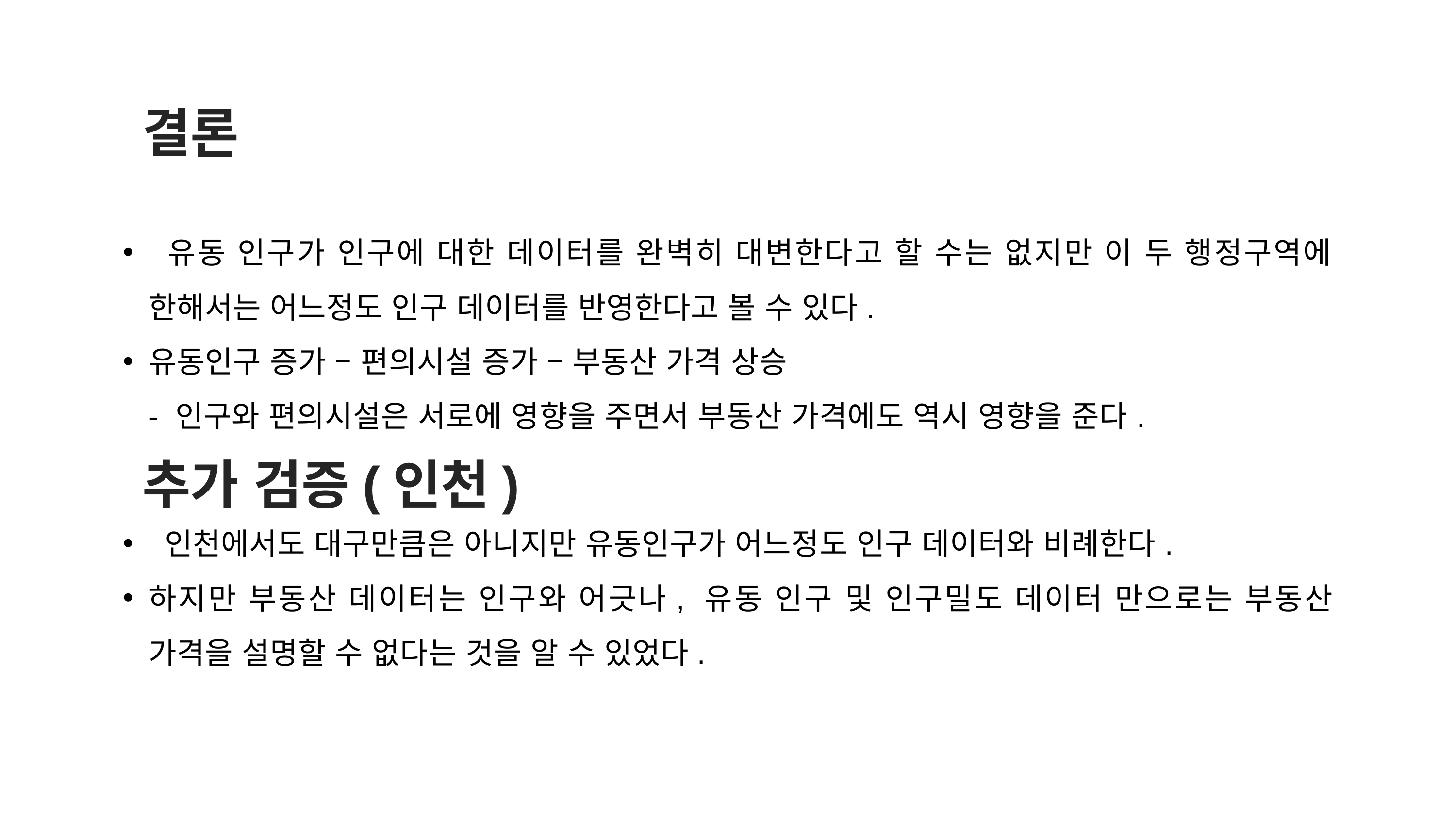

결론
 유동 인구가 인구에 대한 데이터를 완벽히 대변한다고 할 수는 없지만 이 두 행정구역에 한해서는 어느정도 인구 데이터를 반영한다고 볼 수 있다.
유동인구 증가 – 편의시설 증가 – 부동산 가격 상승
   - 인구와 편의시설은 서로에 영향을 주면서 부동산 가격에도 역시 영향을 준다.
 추가 검증(인천)
 인천에서도 대구만큼은 아니지만 유동인구가 어느정도 인구 데이터와 비례한다.
하지만 부동산 데이터는 인구와 어긋나, 유동 인구 및 인구밀도 데이터 만으로는 부동산 가격을 설명할 수 없다는 것을 알 수 있었다.